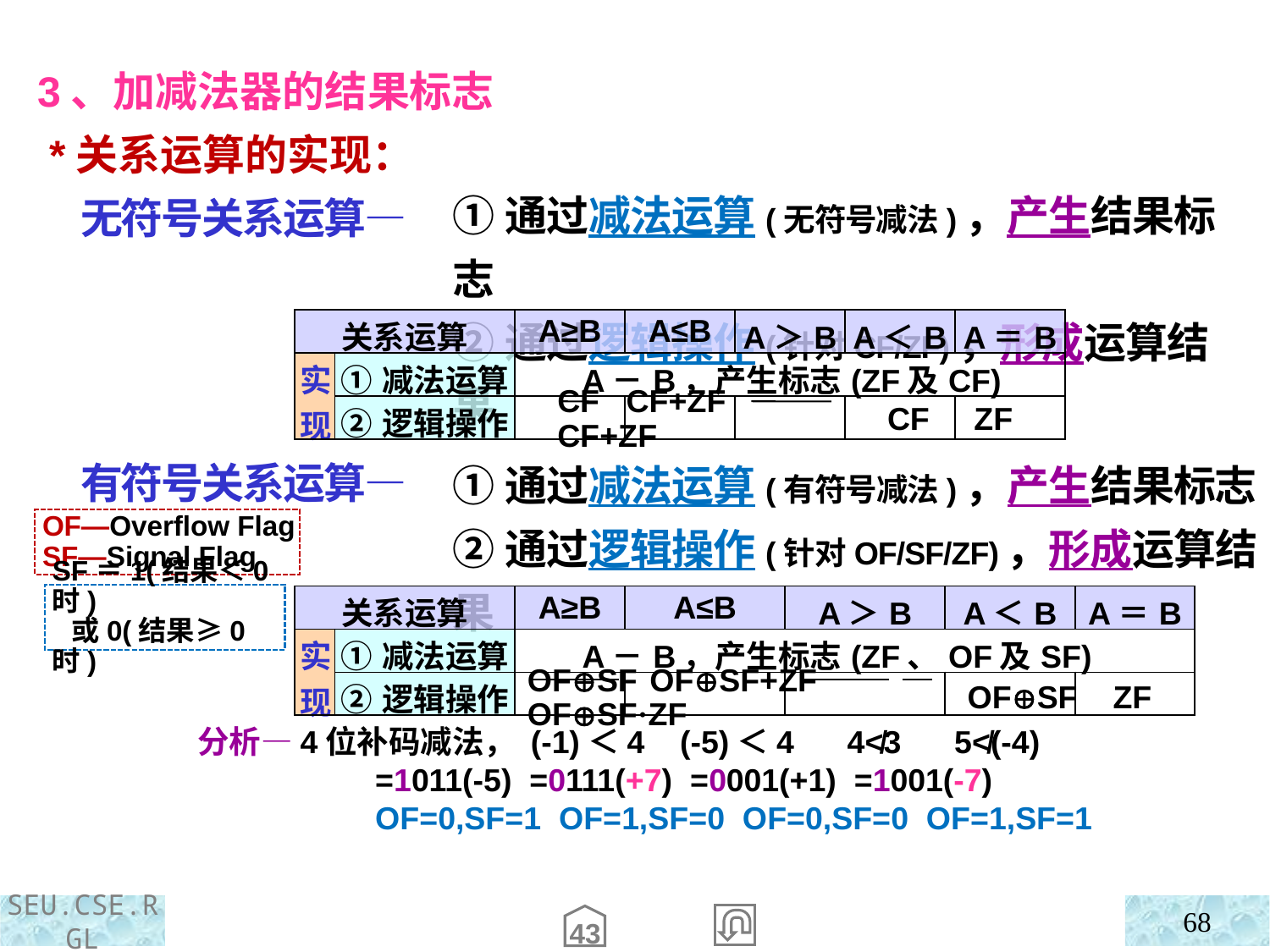

3、加减法器的结果标志
 *关系运算的实现：
    无符号关系运算—

    有符号关系运算—

①通过减法运算(无符号减法)，产生结果标志
②通过逻辑操作(针对CF/ZF)，形成运算结果
| 关系运算 |  | A≥B | A≤B | A＞B | A＜B | A＝B |
| --- | --- | --- | --- | --- | --- | --- |
| 实现 | ①减法运算 | A－B，产生标志(ZF及CF) |  |  |  |  |
|  | ②逻辑操作 |  |  |  |  |  |
CF   CF+ZF  CF+ZF
CF     ZF
①通过减法运算(有符号减法)，产生结果标志
②通过逻辑操作(针对OF/SF/ZF)，形成运算结果
OF—Overflow Flag
SF—Signal Flag
SF＝1(结果＜0时)
  或0(结果≥0时)
| 关系运算 |  | A≥B | A≤B | A＞B | A＜B | A＝B |
| --- | --- | --- | --- | --- | --- | --- |
| 实现 | ①减法运算 | A－B，产生标志(ZF、OF及SF) |  |  |  |  |
|  | ②逻辑操作 |  |  |  |  |  |
OF⊕SF    ZF
OF⊕SF  OF⊕SF+ZF  OF⊕SF·ZF
分析—4位补码减法， (-1)＜4    (-5)＜4      4≮3      5≮(-4)
                    =1011(-5)  =0111(+7)  =0001(+1)  =1001(-7)
                    OF=0,SF=1  OF=1,SF=0  OF=0,SF=0  OF=1,SF=1
68

43